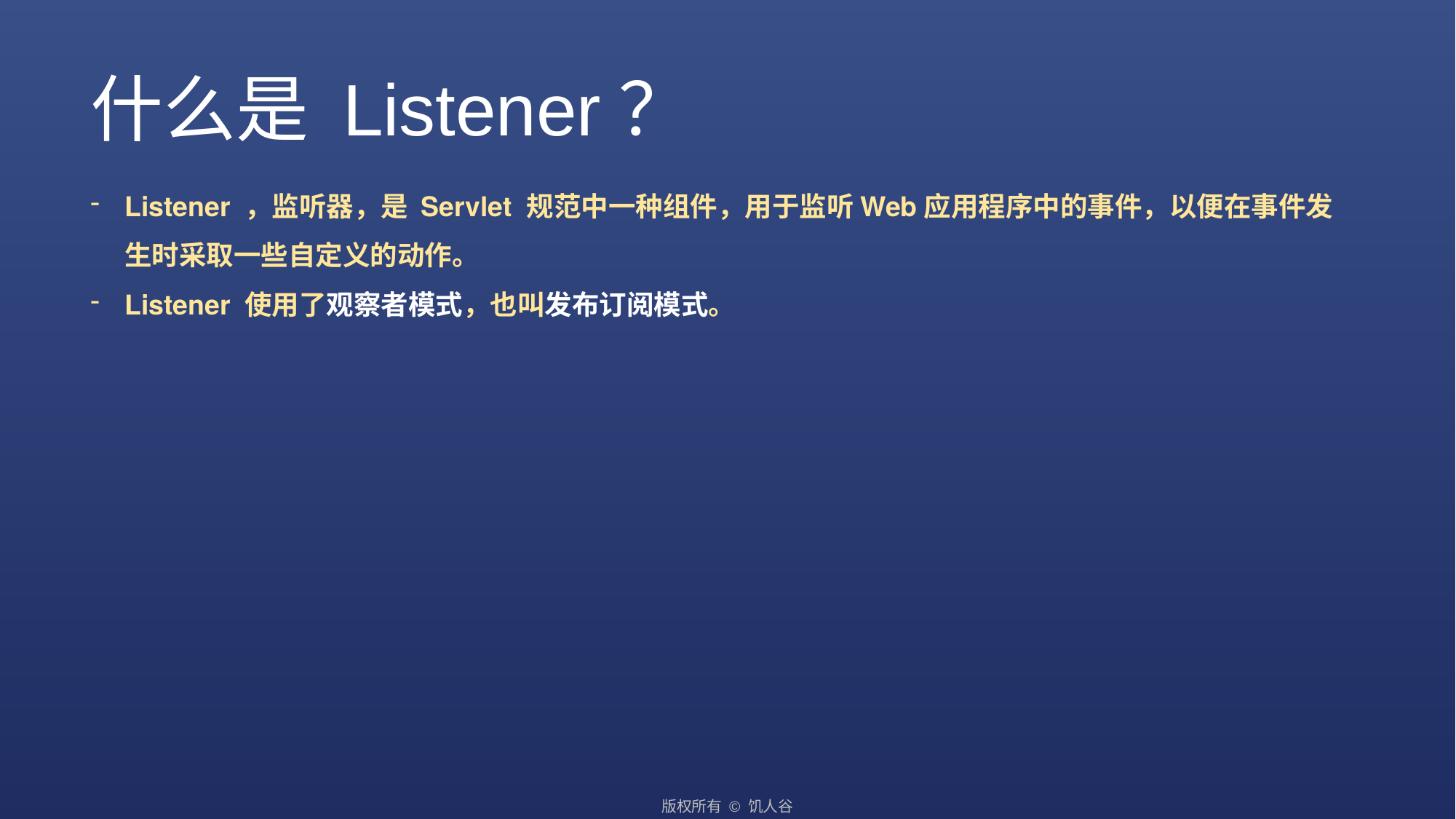

什么是 Listener？
Listener ，监听器，是 Servlet 规范中一种组件，用于监听Web应用程序中的事件，以便在事件发生时采取一些自定义的动作。
Listener 使用了观察者模式，也叫发布订阅模式。